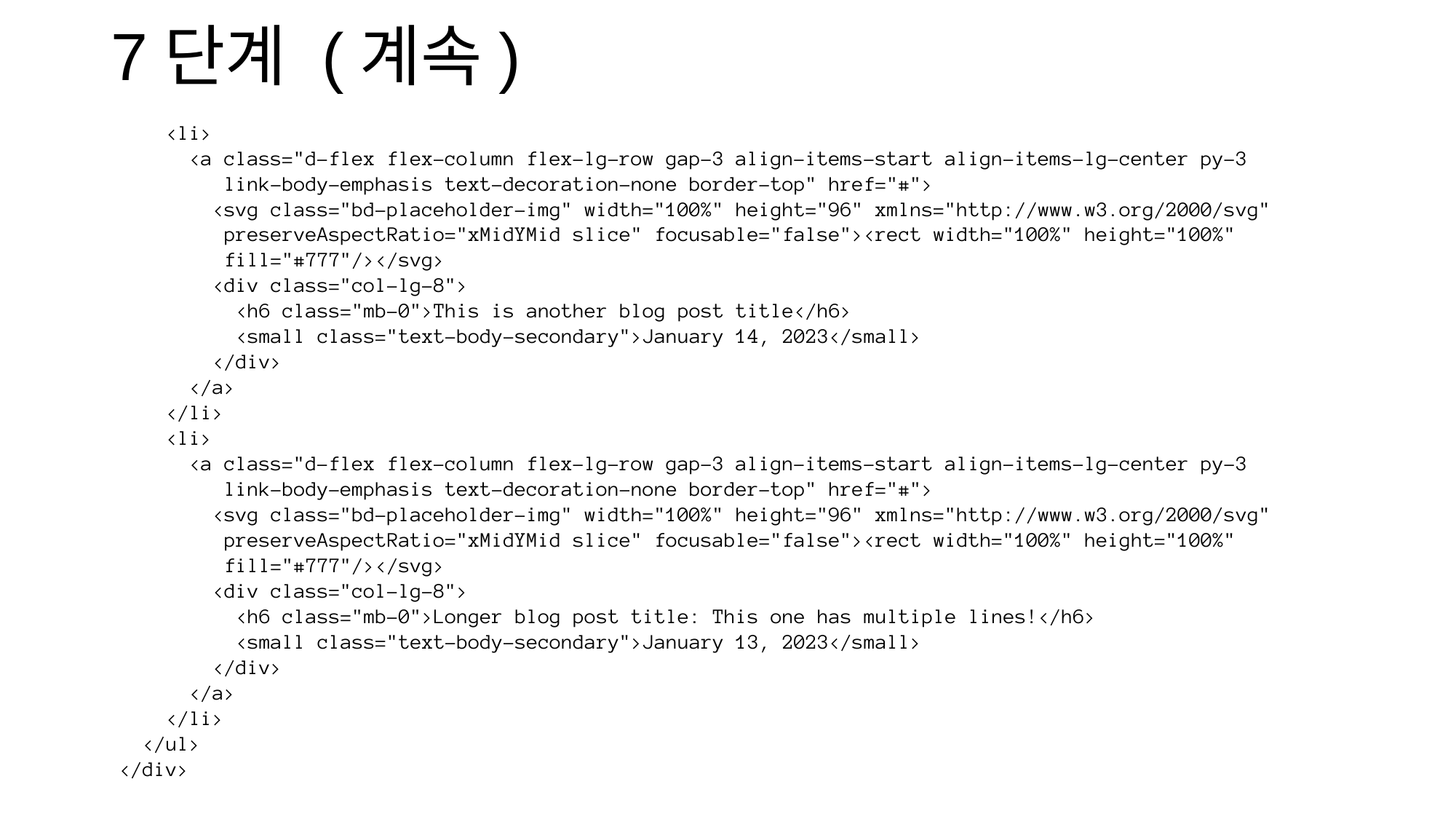

# 7단계 (계속)
                <li>
                  <a class="d-flex flex-column flex-lg-row gap-3 align-items-start align-items-lg-center py-3
                     link-body-emphasis text-decoration-none border-top" href="#">
                    <svg class="bd-placeholder-img" width="100%" height="96" xmlns="http://www.w3.org/2000/svg"
                     preserveAspectRatio="xMidYMid slice" focusable="false"><rect width="100%" height="100%"
                     fill="#777"/></svg>
                    <div class="col-lg-8">
                      <h6 class="mb-0">This is another blog post title</h6>
                      <small class="text-body-secondary">January 14, 2023</small>
                    </div>
                  </a>
                </li>
                <li>
                  <a class="d-flex flex-column flex-lg-row gap-3 align-items-start align-items-lg-center py-3
                     link-body-emphasis text-decoration-none border-top" href="#">
                    <svg class="bd-placeholder-img" width="100%" height="96" xmlns="http://www.w3.org/2000/svg"
                     preserveAspectRatio="xMidYMid slice" focusable="false"><rect width="100%" height="100%"
                     fill="#777"/></svg>
                    <div class="col-lg-8">
                      <h6 class="mb-0">Longer blog post title: This one has multiple lines!</h6>
                      <small class="text-body-secondary">January 13, 2023</small>
                    </div>
                  </a>
                </li>
              </ul>
            </div>